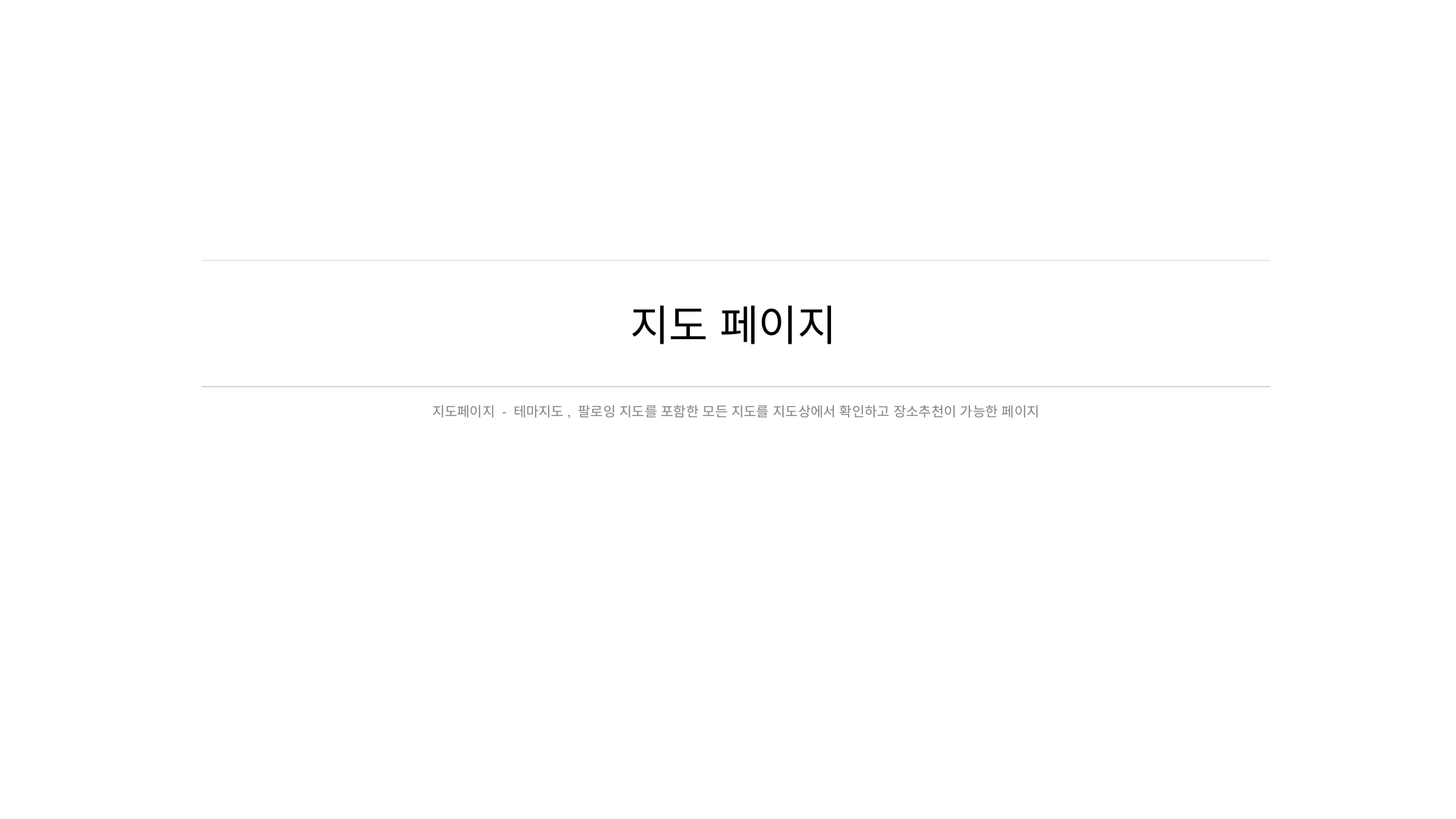

# 지도 페이지
지도페이지 - 테마지도, 팔로잉 지도를 포함한 모든 지도를 지도상에서 확인하고 장소추천이 가능한 페이지